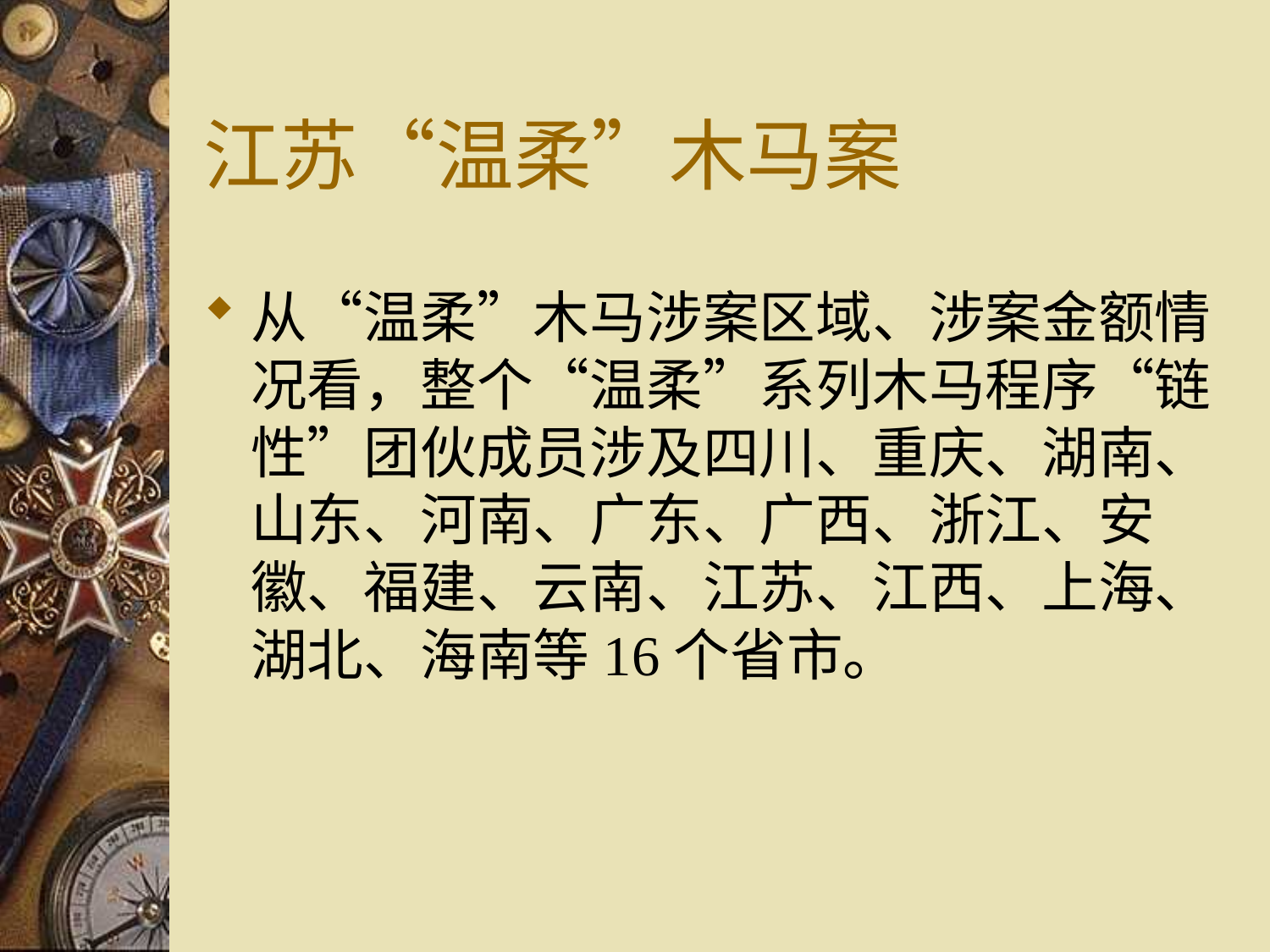

# 江苏“温柔”木马案
从“温柔”木马涉案区域、涉案金额情况看，整个“温柔”系列木马程序“链性”团伙成员涉及四川、重庆、湖南、山东、河南、广东、广西、浙江、安徽、福建、云南、江苏、江西、上海、湖北、海南等16个省市。